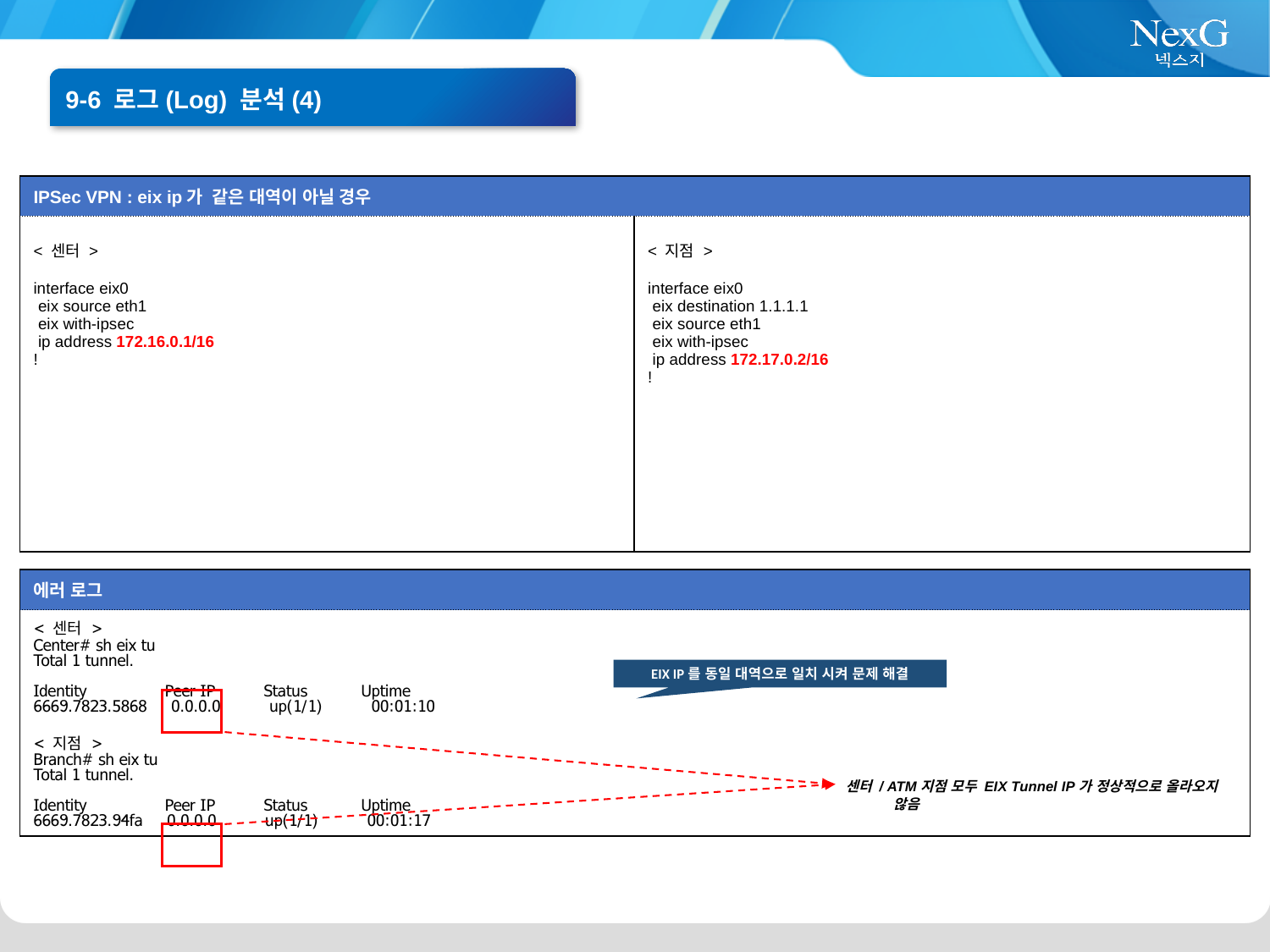

9-6 로그(Log) 분석(4)
| IPSec VPN : eix ip가 같은 대역이 아닐 경우 |  |
| --- | --- |
| < 센터 > interface eix0 eix source eth1 eix with-ipsec ip address 172.16.0.1/16 ! | < 지점 > interface eix0 eix destination 1.1.1.1 eix source eth1 eix with-ipsec ip address 172.17.0.2/16 ! |
| 에러 로그 |
| --- |
| < 센터 > Center# sh eix tu Total 1 tunnel. Identity Peer IP Status Uptime 6669.7823.5868 0.0.0.0 up(1/1) 00:01:10 < 지점 > Branch# sh eix tu Total 1 tunnel. Identity Peer IP Status Uptime 6669.7823.94fa 0.0.0.0 up(1/1) 00:01:17 |
EIX IP를 동일 대역으로 일치 시켜 문제 해결

센터 / ATM지점 모두 EIX Tunnel IP가 정상적으로 올라오지 않음